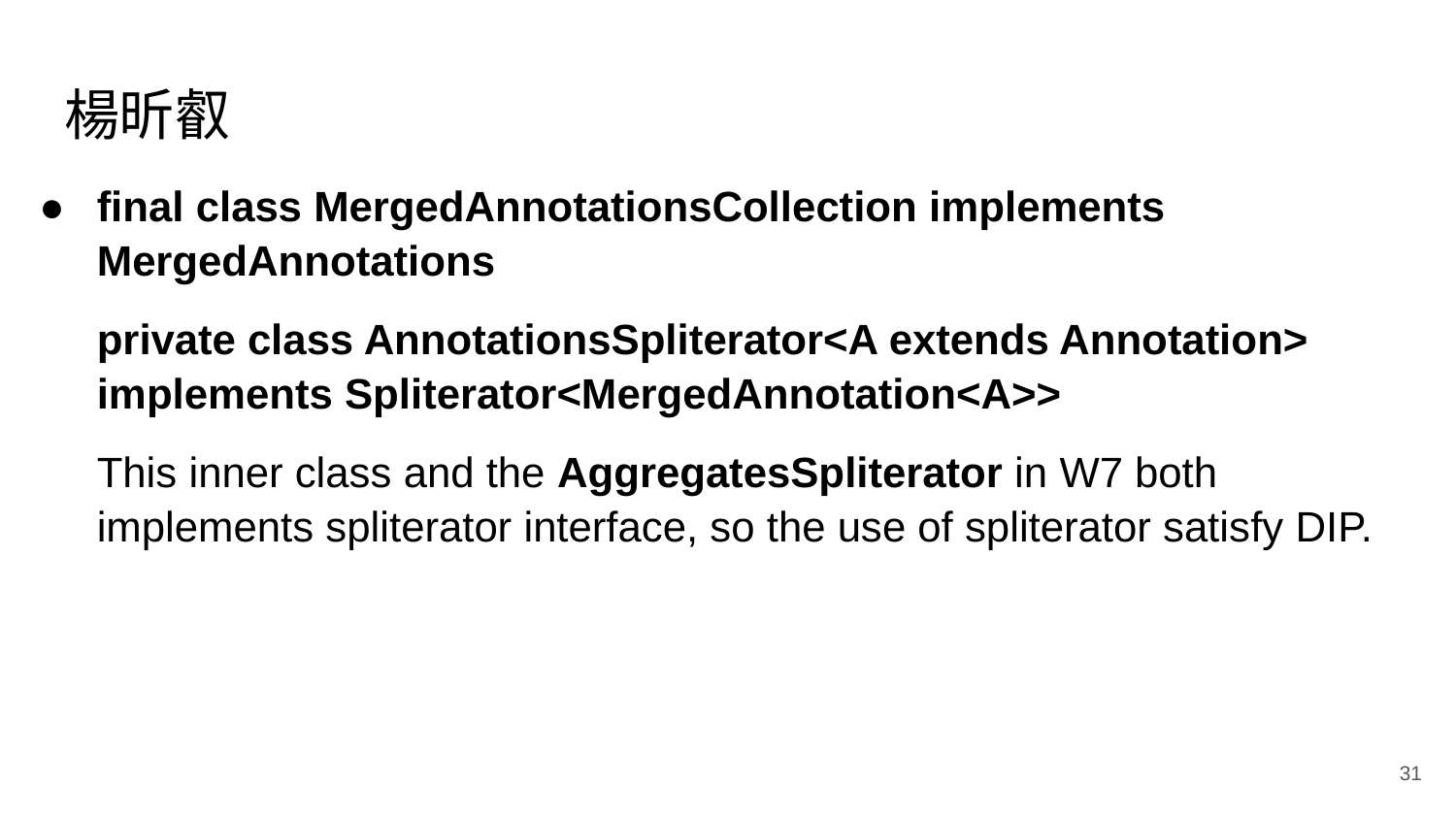

# 楊昕叡
final class MergedAnnotationsCollection implements MergedAnnotations
private class AnnotationsSpliterator<A extends Annotation> implements Spliterator<MergedAnnotation<A>>
This inner class and the AggregatesSpliterator in W7 both implements spliterator interface, so the use of spliterator satisfy DIP.
31